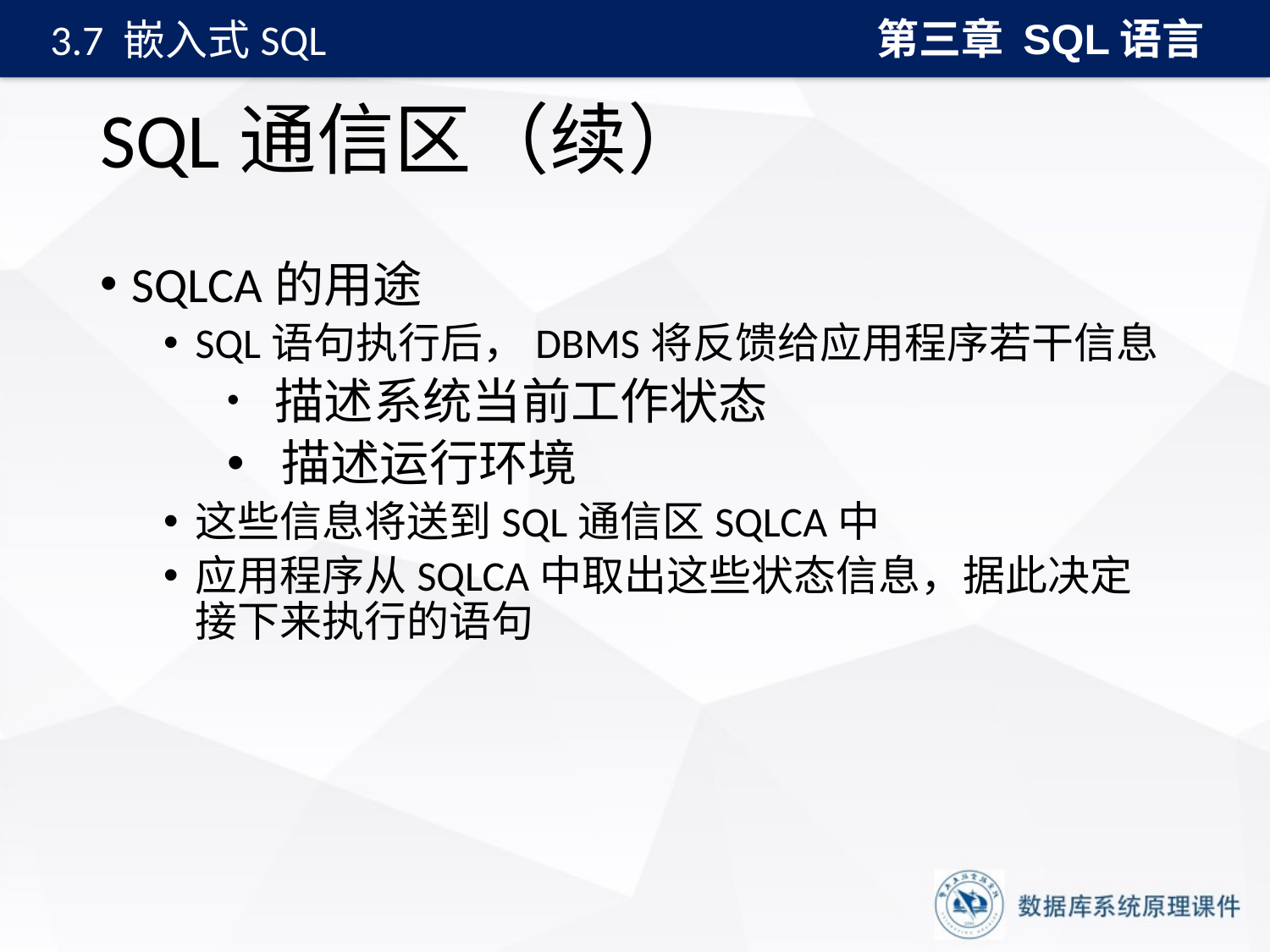

第三章 SQL语言
3.7 嵌入式SQL
# SQL通信区（续）
SQLCA的用途
SQL语句执行后，DBMS将反馈给应用程序若干信息
 描述系统当前工作状态
 描述运行环境
这些信息将送到SQL通信区SQLCA中
应用程序从SQLCA中取出这些状态信息，据此决定接下来执行的语句